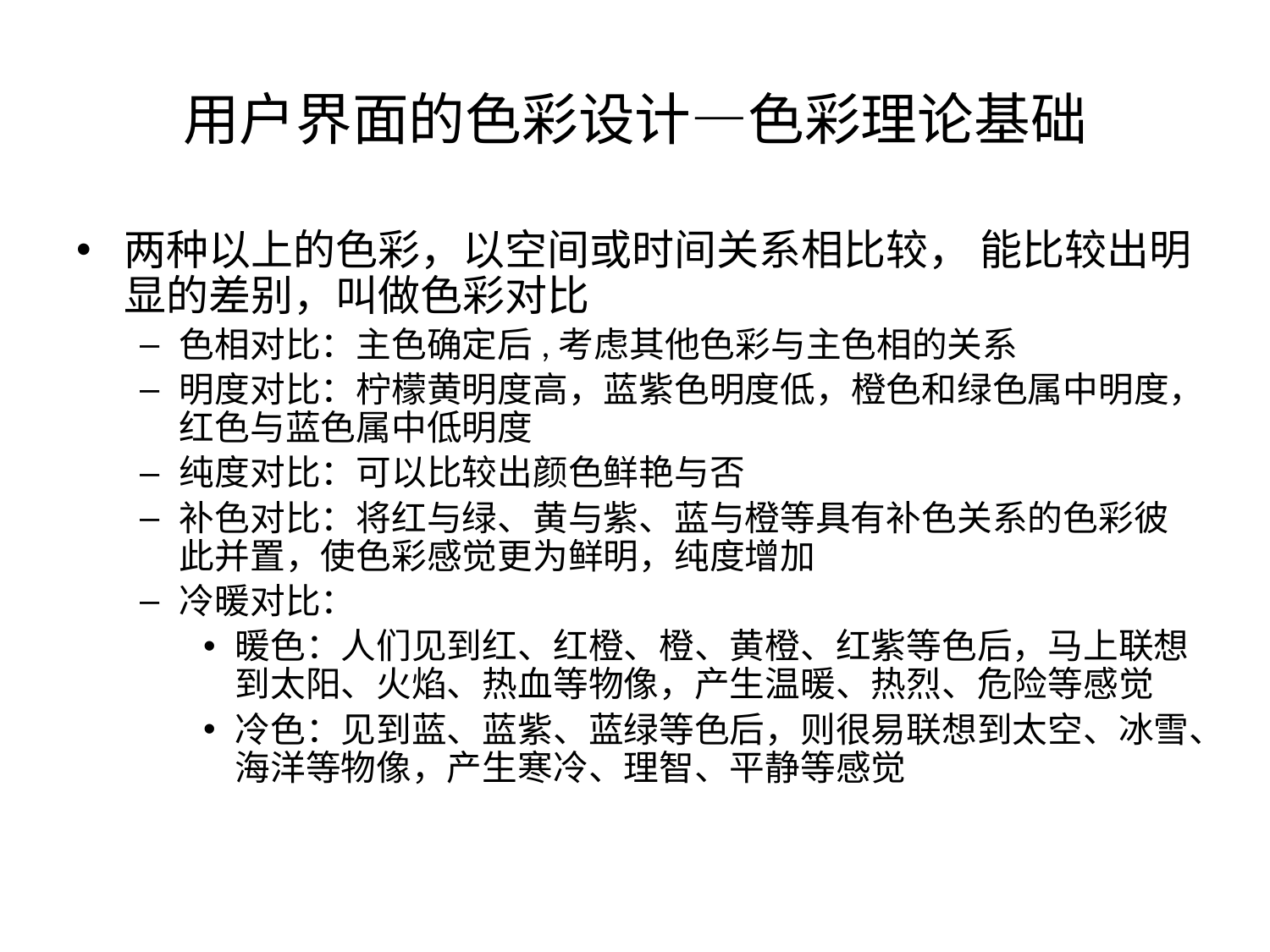

# 用户界面的色彩设计—色彩理论基础
两种以上的色彩，以空间或时间关系相比较， 能比较出明显的差别，叫做色彩对比
色相对比：主色确定后,考虑其他色彩与主色相的关系
明度对比：柠檬黄明度高，蓝紫色明度低，橙色和绿色属中明度，红色与蓝色属中低明度
纯度对比：可以比较出颜色鲜艳与否
补色对比：将红与绿、黄与紫、蓝与橙等具有补色关系的色彩彼此并置，使色彩感觉更为鲜明，纯度增加
冷暖对比：
暖色：人们见到红、红橙、橙、黄橙、红紫等色后，马上联想到太阳、火焰、热血等物像，产生温暖、热烈、危险等感觉
冷色：见到蓝、蓝紫、蓝绿等色后，则很易联想到太空、冰雪、海洋等物像，产生寒冷、理智、平静等感觉